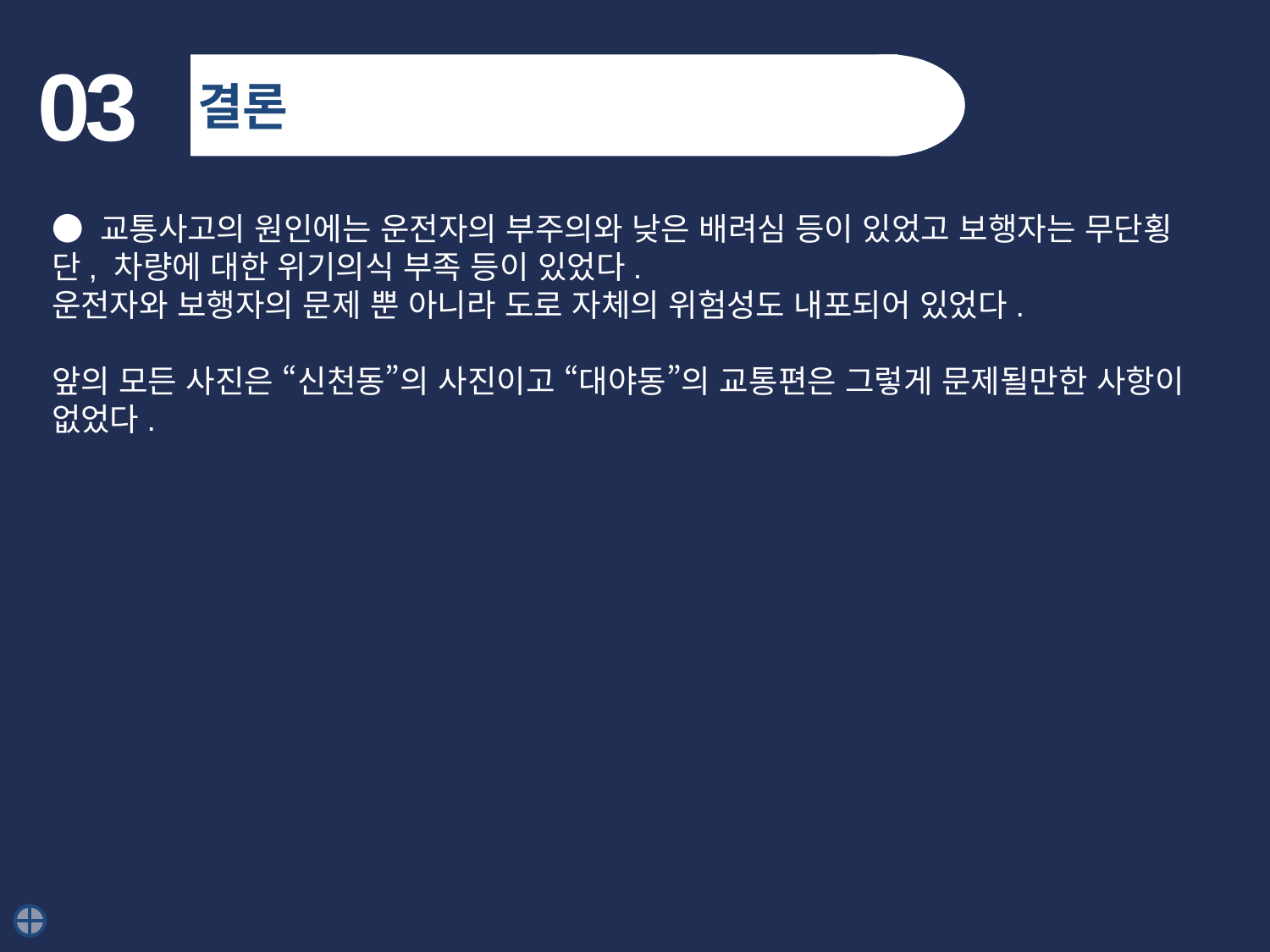

03

결론
● 교통사고의 원인에는 운전자의 부주의와 낮은 배려심 등이 있었고 보행자는 무단횡단, 차량에 대한 위기의식 부족 등이 있었다.
운전자와 보행자의 문제 뿐 아니라 도로 자체의 위험성도 내포되어 있었다.

앞의 모든 사진은 “신천동”의 사진이고 “대야동”의 교통편은 그렇게 문제될만한 사항이 없었다.